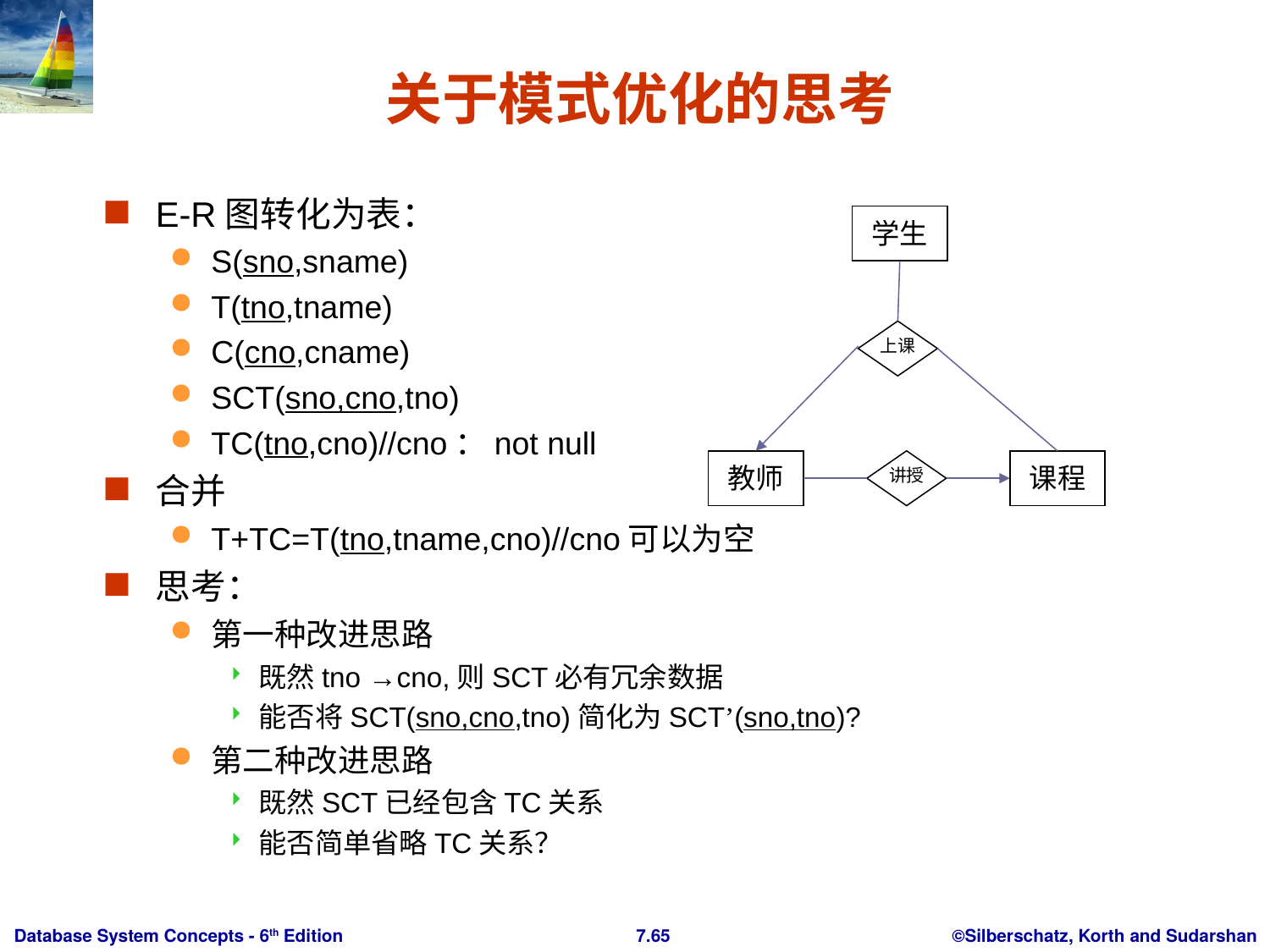

# 关于模式优化的思考
E-R图转化为表：
S(sno,sname)
T(tno,tname)
C(cno,cname)
SCT(sno,cno,tno)
TC(tno,cno)//cno：not null
合并
T+TC=T(tno,tname,cno)//cno可以为空
思考：
第一种改进思路
既然tno →cno,则SCT必有冗余数据
能否将SCT(sno,cno,tno)简化为SCT’(sno,tno)?
第二种改进思路
既然SCT已经包含TC关系
能否简单省略TC关系？

学生
上课

教师
讲授

课程